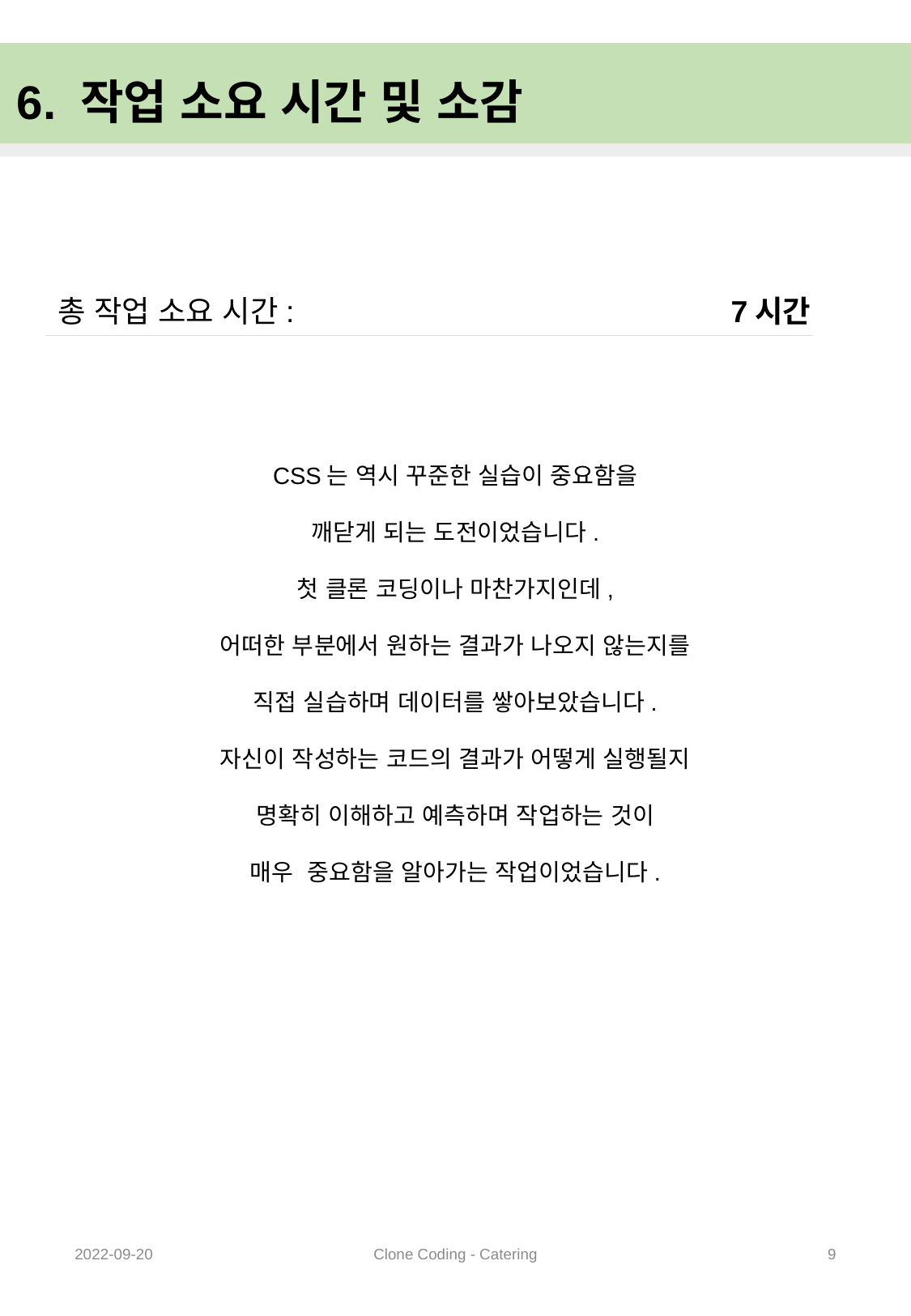

6. 작업 소요 시간 및 소감

총 작업 소요 시간:
7시간
CSS는 역시 꾸준한 실습이 중요함을
깨닫게 되는 도전이었습니다.
첫 클론 코딩이나 마찬가지인데,
어떠한 부분에서 원하는 결과가 나오지 않는지를
직접 실습하며 데이터를 쌓아보았습니다.
자신이 작성하는 코드의 결과가 어떻게 실행될지
명확히 이해하고 예측하며 작업하는 것이
매우  중요함을 알아가는 작업이었습니다.
2022-09-20
Clone Coding - Catering
9